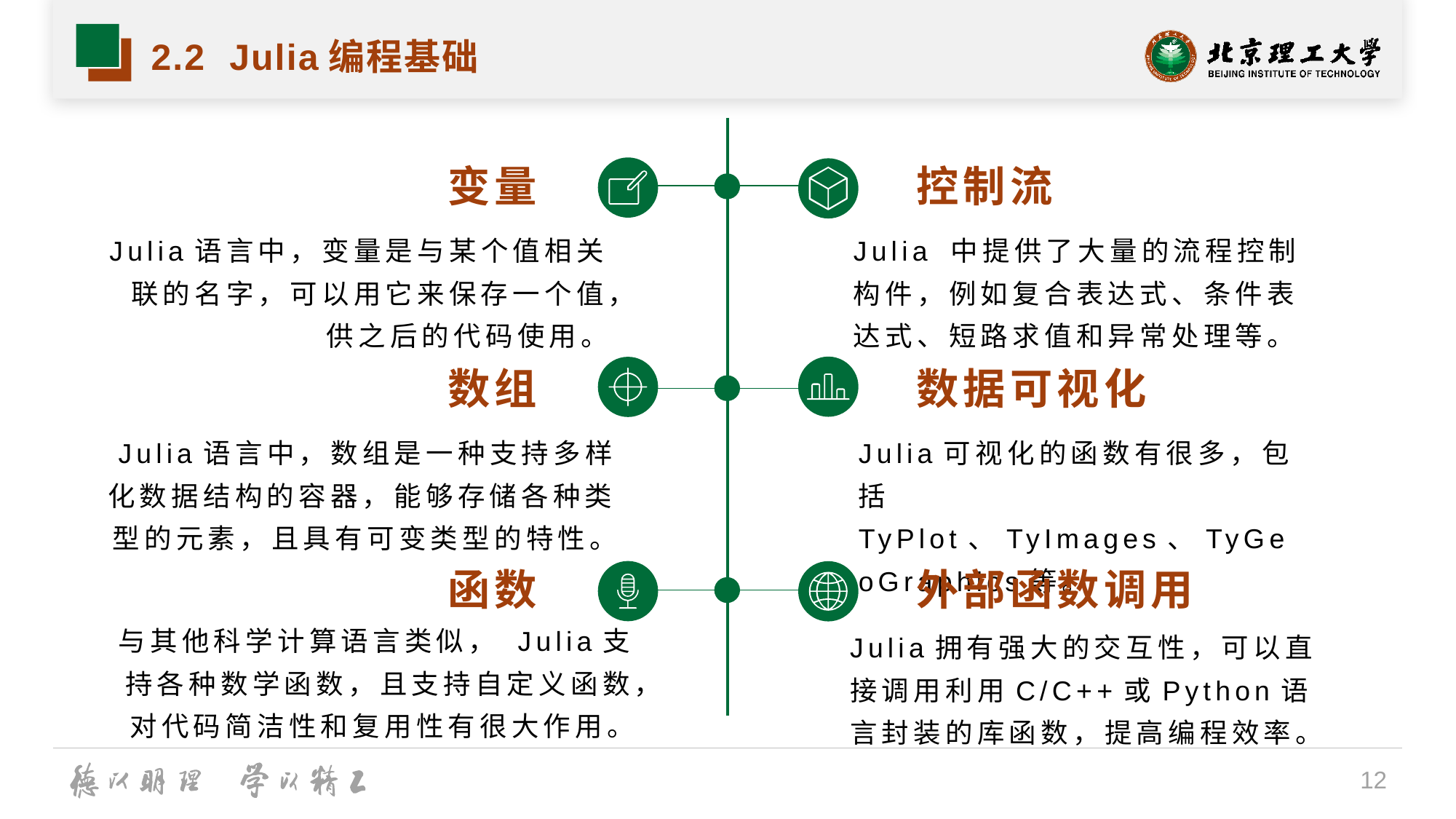

# 2.2  Julia编程基础

变量
控制流
Julia语言中，变量是与某个值相关联的名字，可以用它来保存一个值，供之后的代码使用。
Julia 中提供了大量的流程控制构件，例如复合表达式、条件表达式、短路求值和异常处理等。

数组
数据可视化
Julia语言中，数组是一种支持多样化数据结构的容器，能够存储各种类型的元素，且具有可变类型的特性。
Julia可视化的函数有很多，包括TyPlot、TyImages、TyGeoGraphics等。

函数
外部函数调用
与其他科学计算语言类似， Julia支持各种数学函数，且支持自定义函数，对代码简洁性和复用性有很大作用。
Julia拥有强大的交互性，可以直接调用利用C/C++或Python语言封装的库函数，提高编程效率。